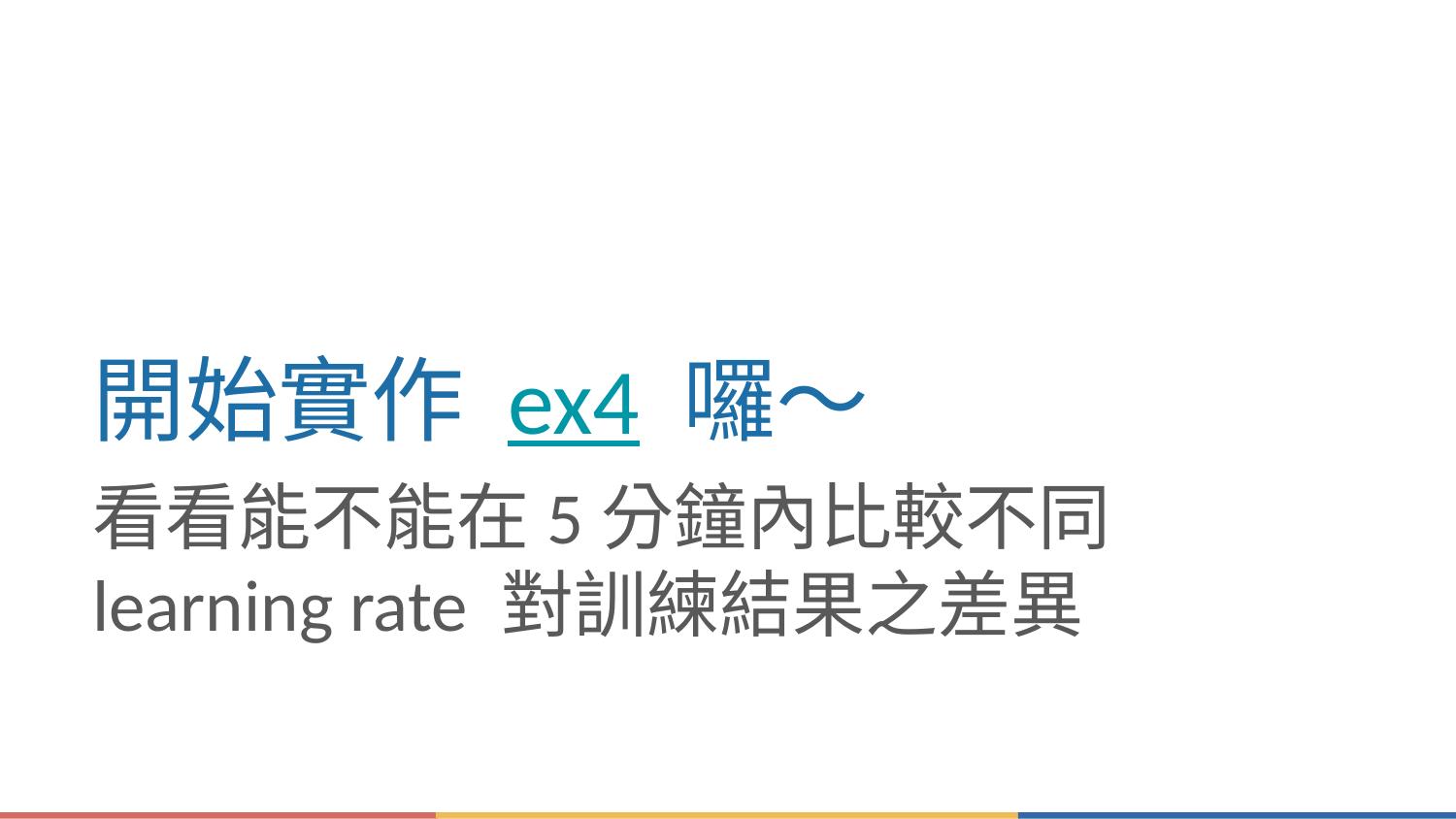

# 開始實作 ex4 囉～
看看能不能在5分鐘內比較不同  learning rate 對訓練結果之差異